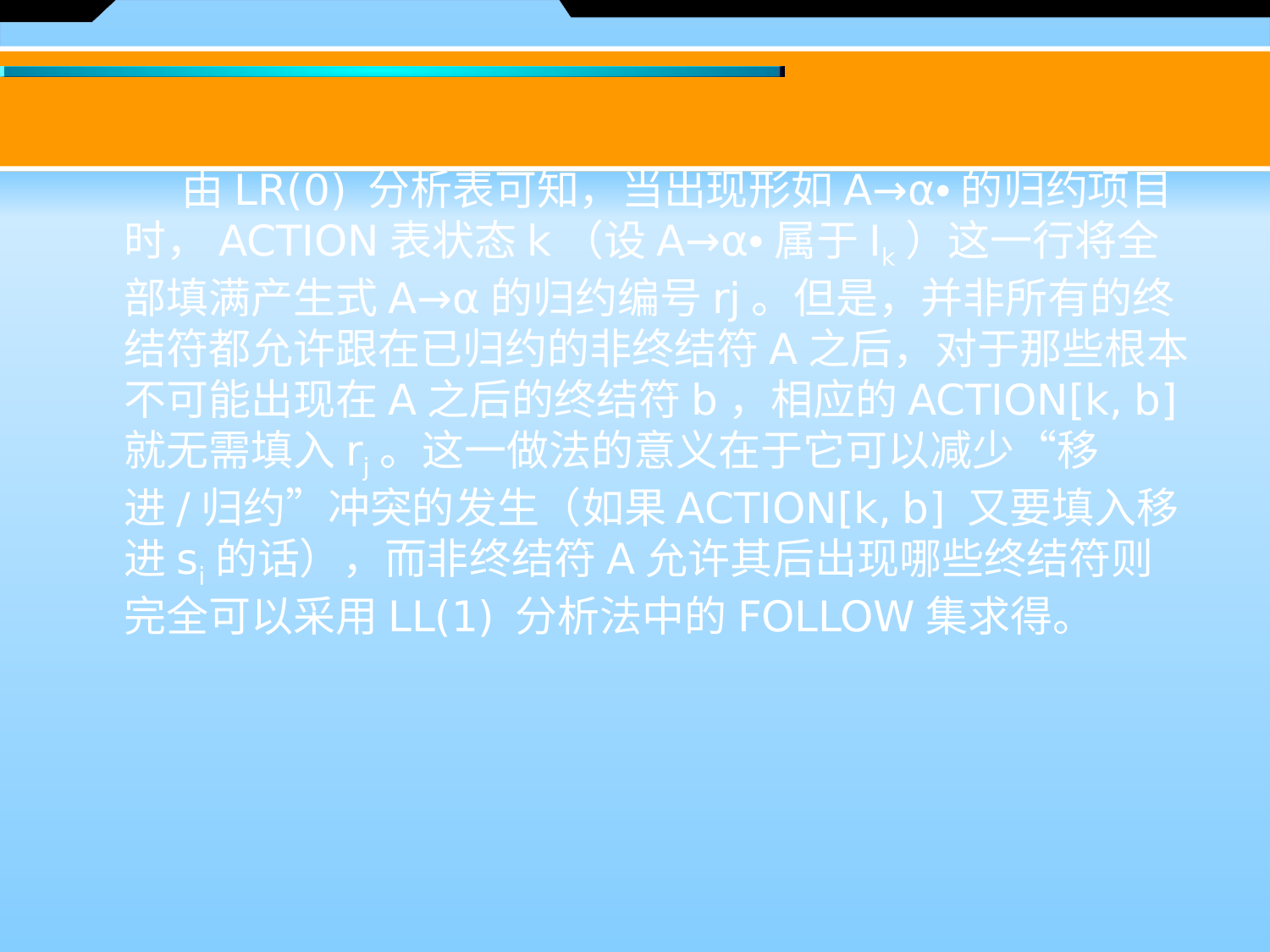

由LR(0) 分析表可知，当出现形如A→α•的归约项目时，ACTION表状态k（设A→α•属于Ik）这一行将全部填满产生式A→α的归约编号rj。但是，并非所有的终结符都允许跟在已归约的非终结符A之后，对于那些根本不可能出现在A之后的终结符b，相应的ACTION[k, b] 就无需填入rj。这一做法的意义在于它可以减少“移进/归约”冲突的发生（如果ACTION[k, b] 又要填入移进si的话），而非终结符A允许其后出现哪些终结符则完全可以采用LL(1) 分析法中的FOLLOW集求得。